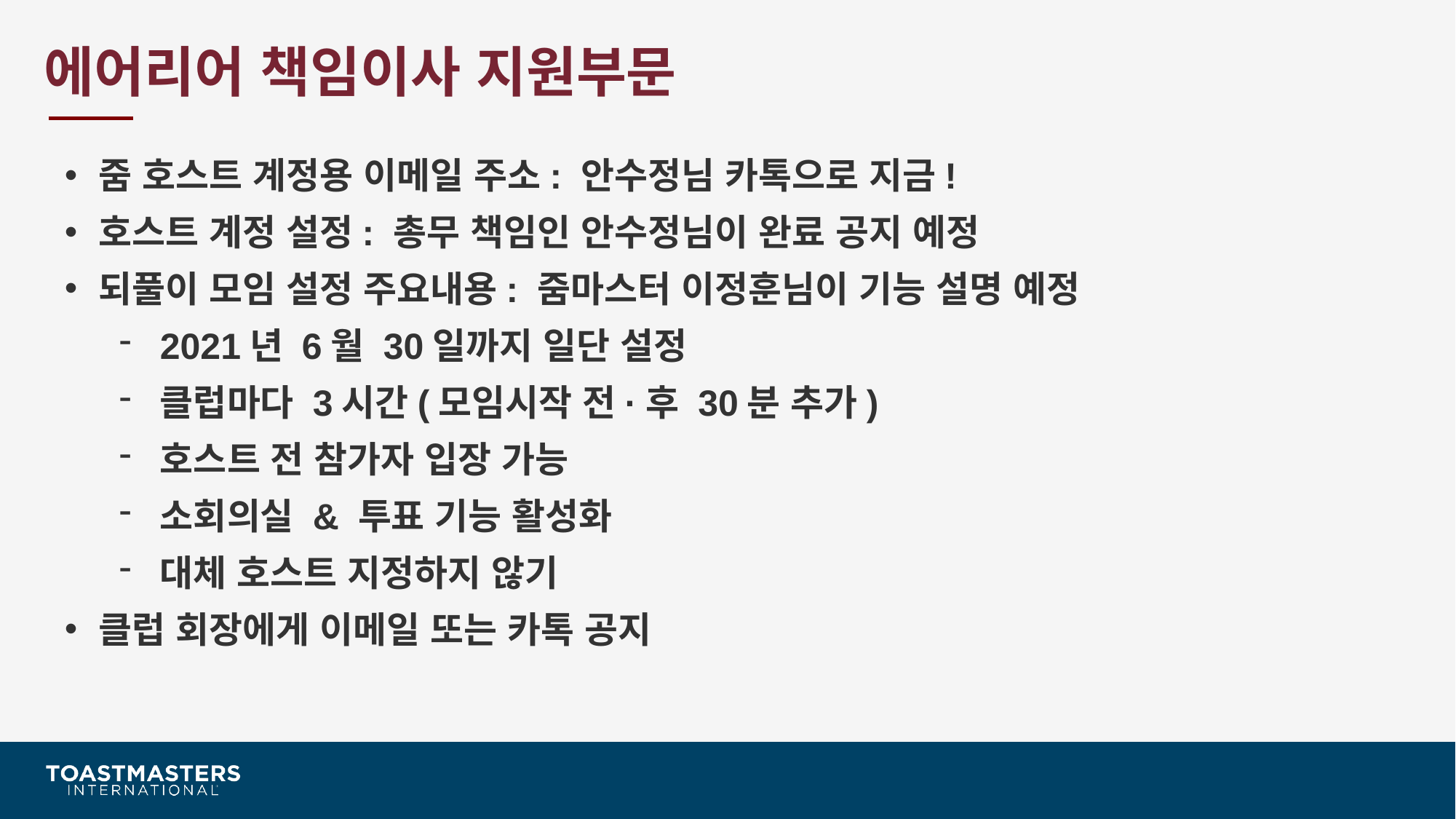

# 에어리어 책임이사 지원부문
줌 호스트 계정용 이메일 주소: 안수정님 카톡으로 지금!
호스트 계정 설정: 총무 책임인 안수정님이 완료 공지 예정
되풀이 모임 설정 주요내용: 줌마스터 이정훈님이 기능 설명 예정
2021년 6월 30일까지 일단 설정
클럽마다 3시간(모임시작 전·후 30분 추가)
호스트 전 참가자 입장 가능
소회의실 & 투표 기능 활성화
대체 호스트 지정하지 않기
클럽 회장에게 이메일 또는 카톡 공지